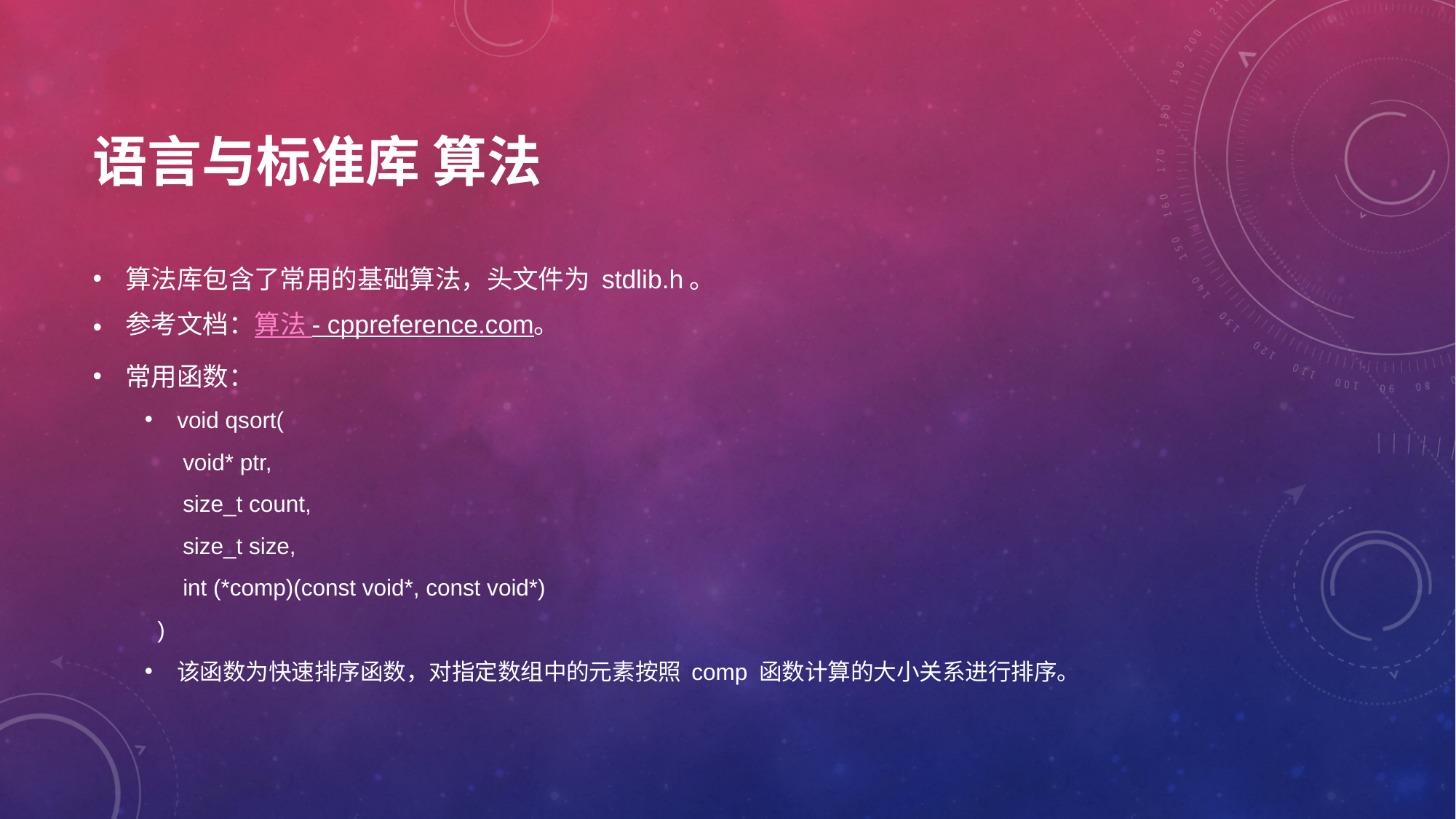

# 语言与标准库 算法
算法库包含了常用的基础算法，头文件为 stdlib.h。
参考文档：算法 - cppreference.com。
常用函数：
void qsort(
      void* ptr,
      size_t count,
      size_t size,
      int (*comp)(const void*, const void*)
  )
该函数为快速排序函数，对指定数组中的元素按照 comp 函数计算的大小关系进行排序。